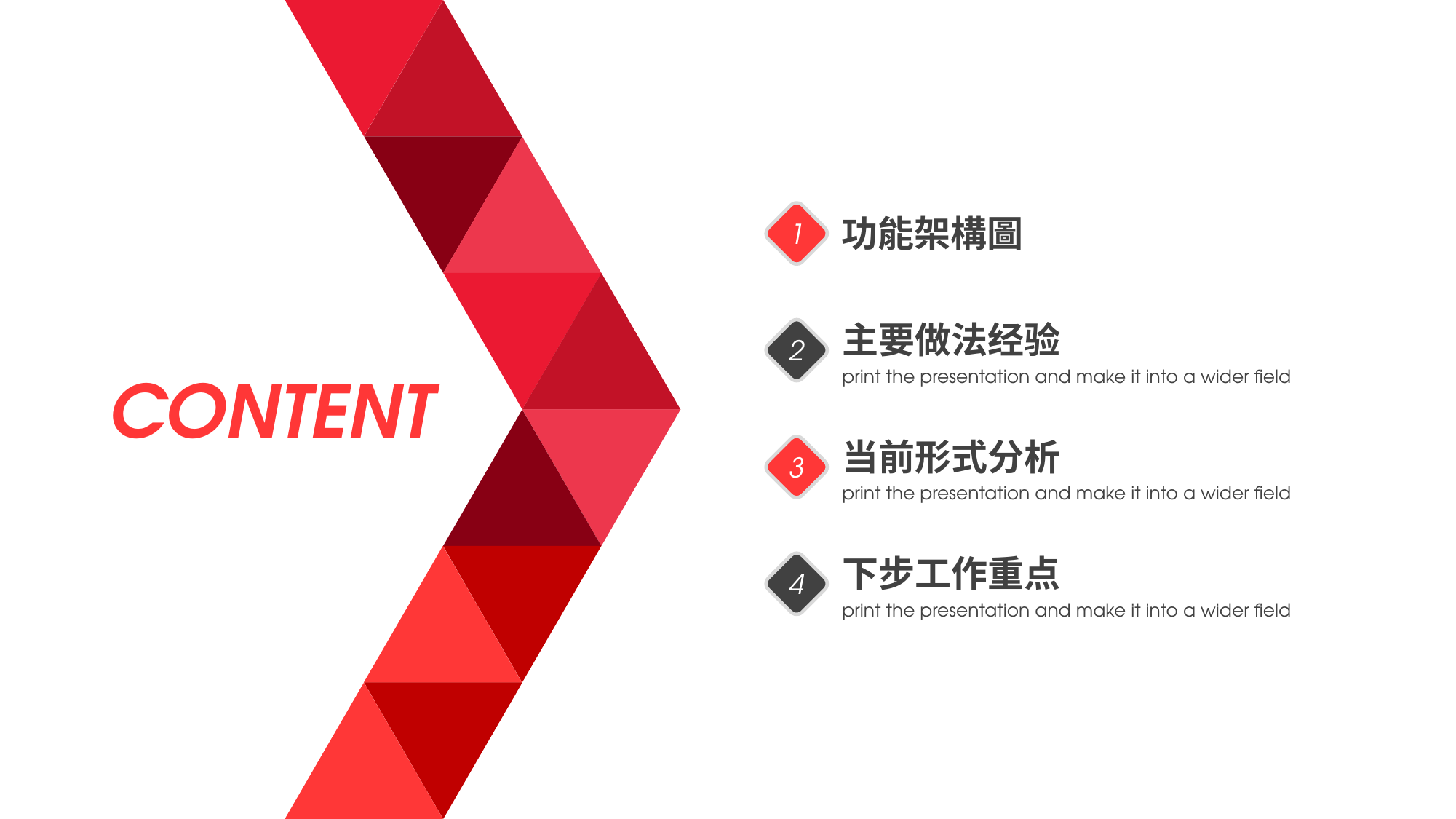

功能架構圖

1
主要做法经验
print the presentation and make it into a wider field

2
CONTENT
当前形式分析
print the presentation and make it into a wider field

3
下步工作重点
print the presentation and make it into a wider field

4